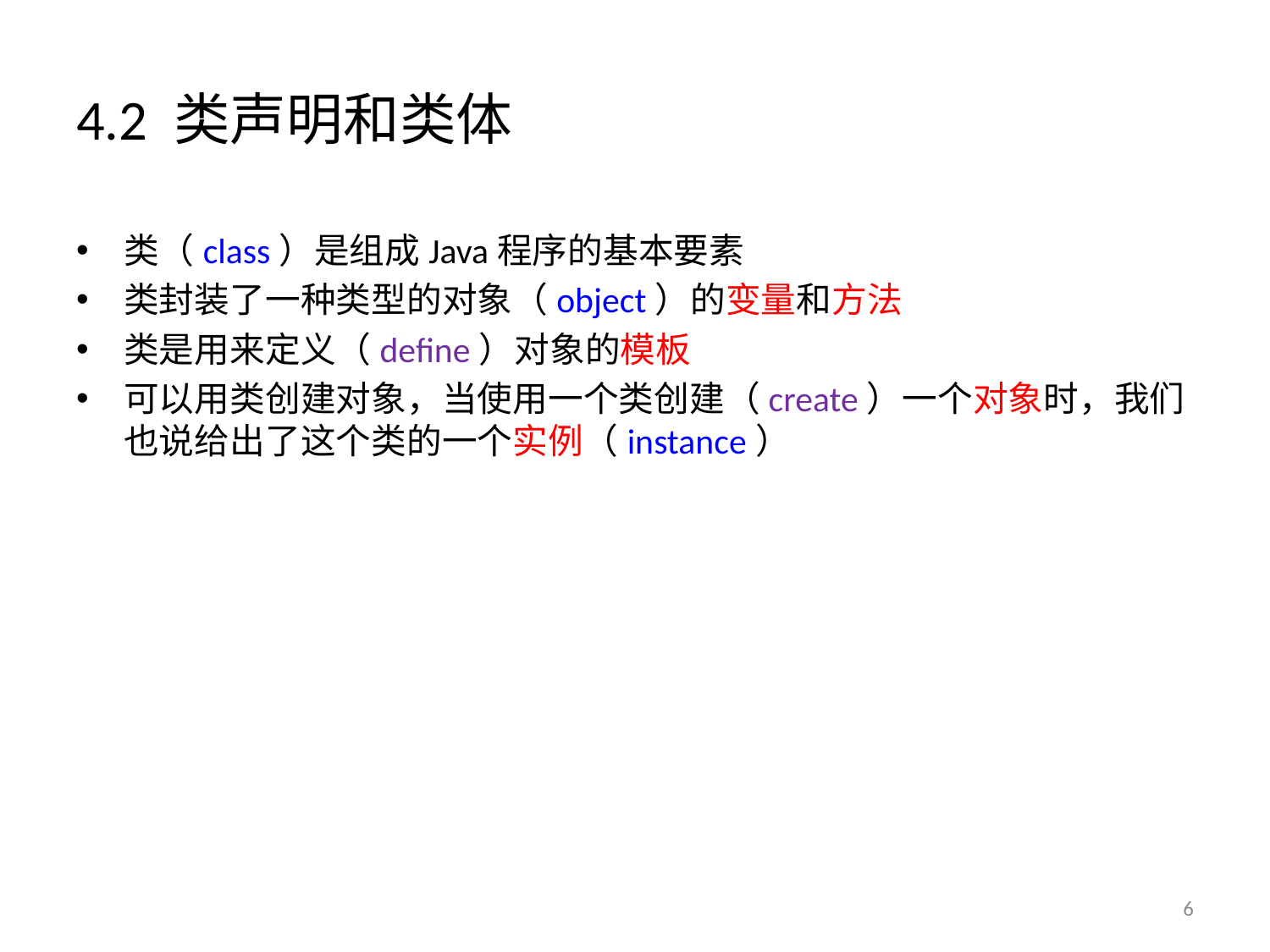

# 4.2 类声明和类体
类（class）是组成Java程序的基本要素
类封装了一种类型的对象（object）的变量和方法
类是用来定义（define）对象的模板
可以用类创建对象，当使用一个类创建（create）一个对象时，我们也说给出了这个类的一个实例（instance）

6